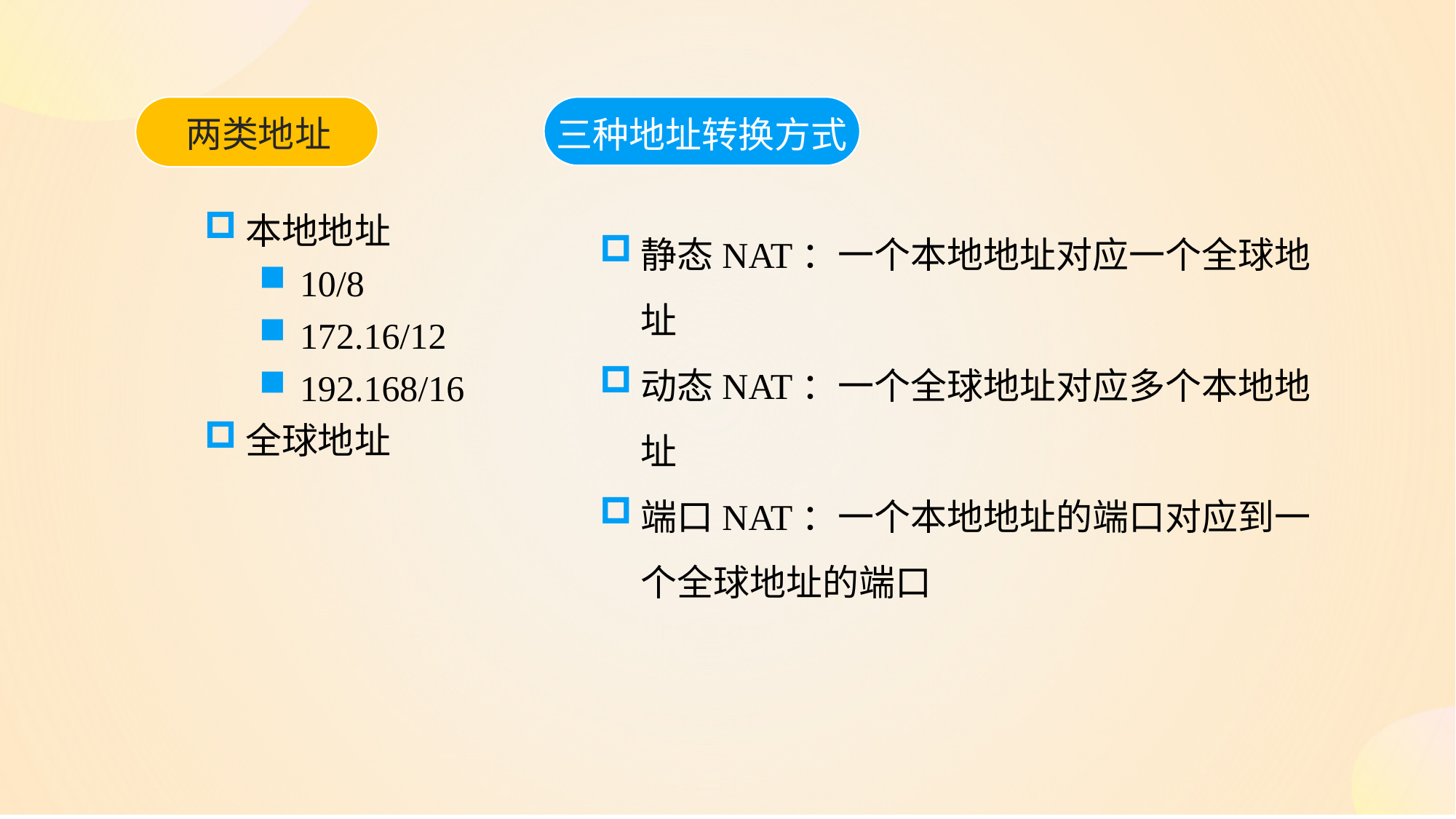

两类地址

三种地址转换方式
本地地址
10/8
172.16/12
192.168/16
全球地址
静态NAT：一个本地地址对应一个全球地址
动态NAT：一个全球地址对应多个本地地址
端口NAT：一个本地地址的端口对应到一个全球地址的端口